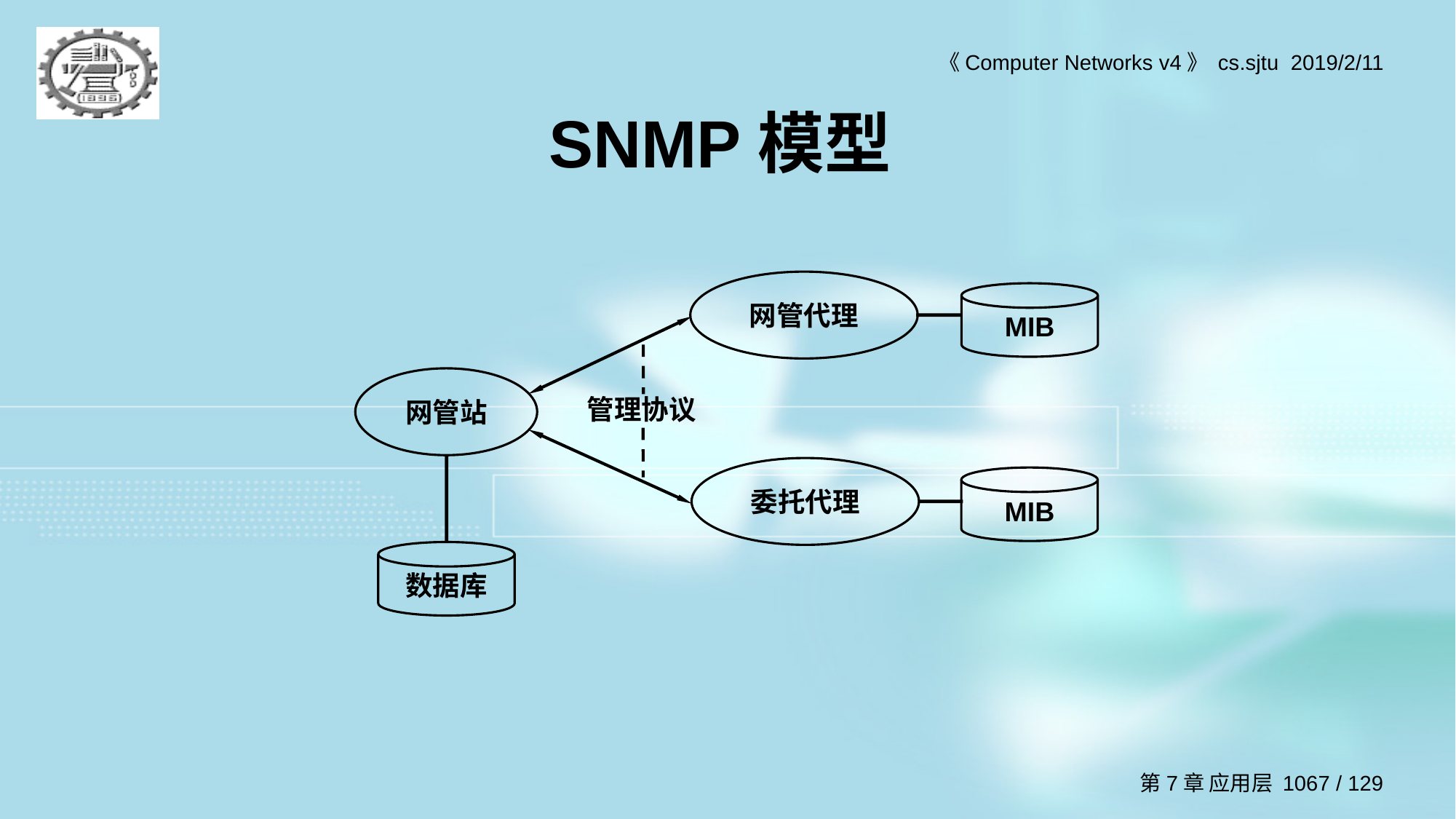

# SNMP模型
网管代理
MIB

网管站
管理协议

委托代理
MIB

数据库